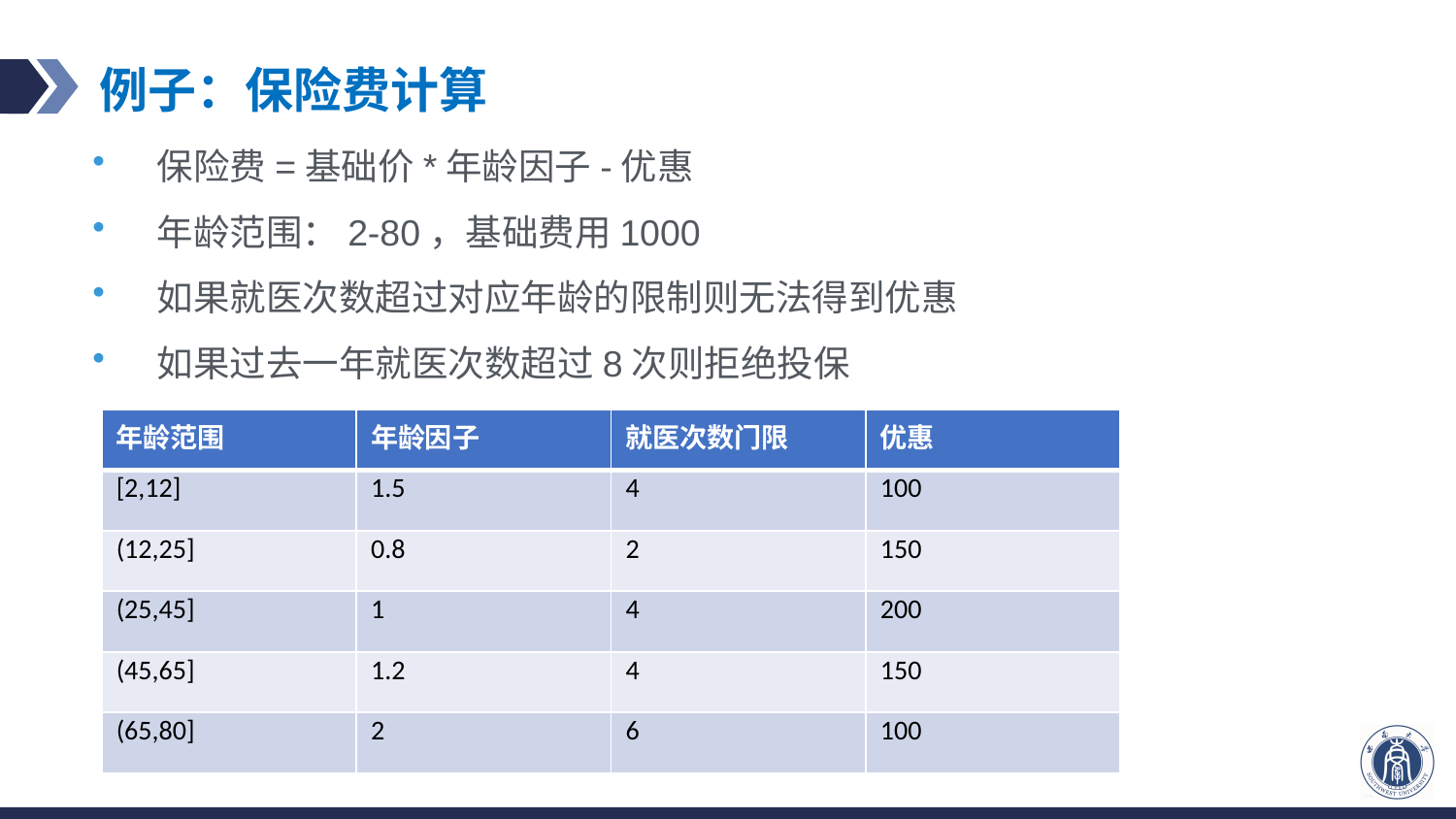

# 例子：保险费计算
保险费=基础价*年龄因子-优惠
年龄范围：2-80，基础费用1000
如果就医次数超过对应年龄的限制则无法得到优惠
如果过去一年就医次数超过8次则拒绝投保

| 年龄范围 | 年龄因子 | 就医次数门限 | 优惠 |
| --- | --- | --- | --- |
| [2,12] | 1.5 | 4 | 100 |
| (12,25] | 0.8 | 2 | 150 |
| (25,45] | 1 | 4 | 200 |
| (45,65] | 1.2 | 4 | 150 |
| (65,80] | 2 | 6 | 100 |